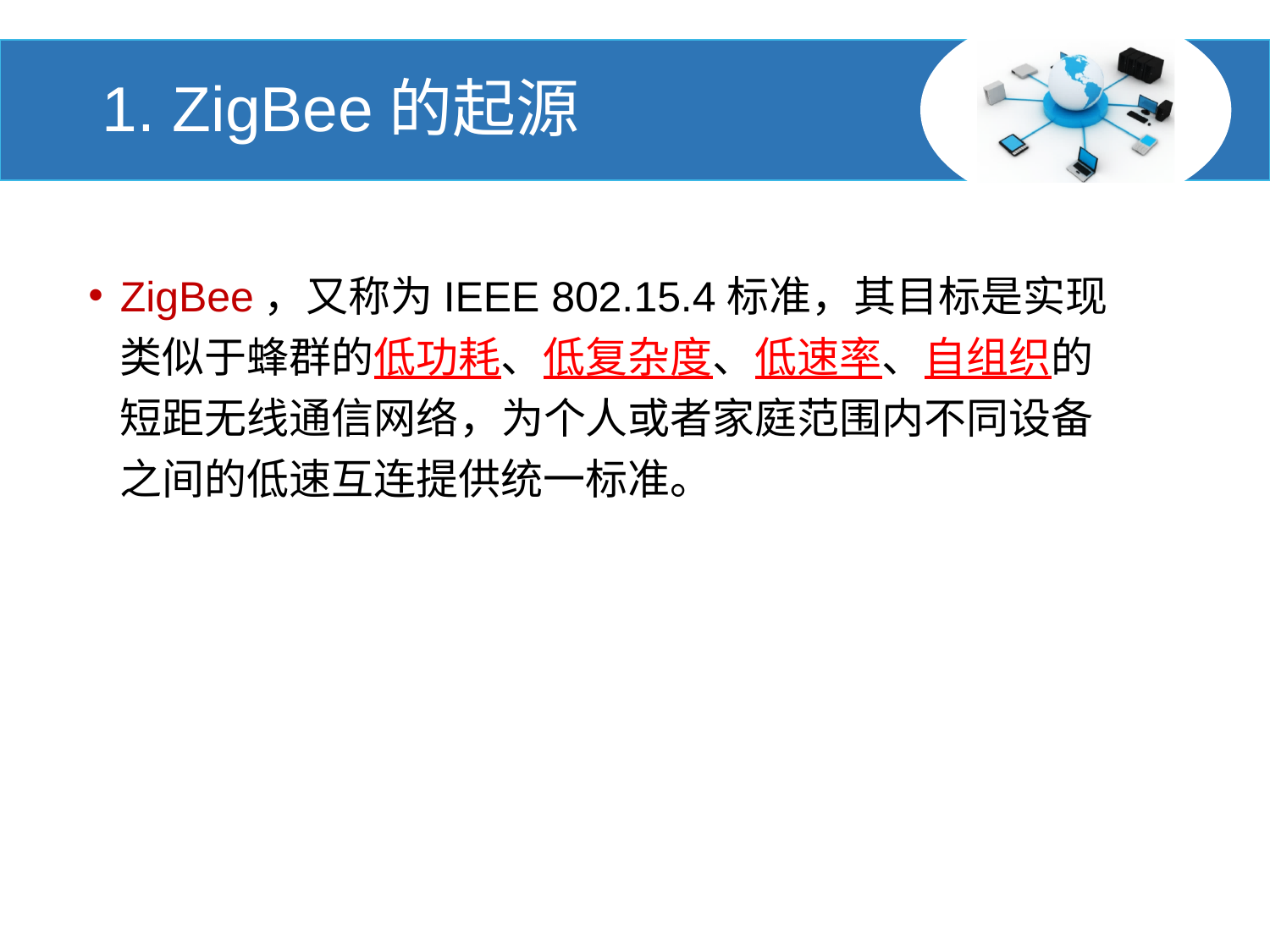

#
1. ZigBee的起源
ZigBee，又称为IEEE 802.15.4标准，其目标是实现类似于蜂群的低功耗、低复杂度、低速率、自组织的短距无线通信网络，为个人或者家庭范围内不同设备之间的低速互连提供统一标准。